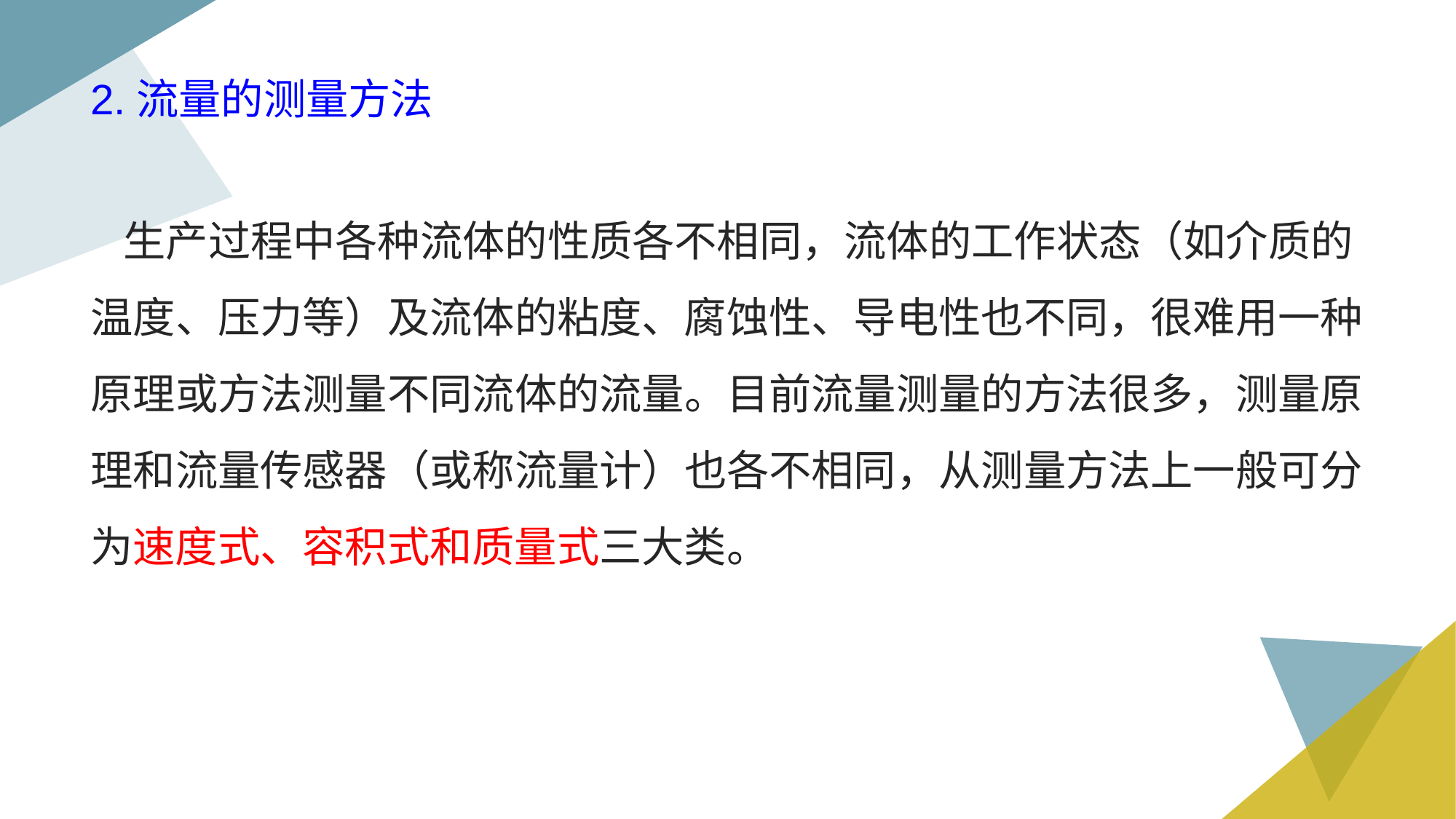

# 2.流量的测量方法 生产过程中各种流体的性质各不相同，流体的工作状态（如介质的温度、压力等）及流体的粘度、腐蚀性、导电性也不同，很难用一种原理或方法测量不同流体的流量。目前流量测量的方法很多，测量原理和流量传感器（或称流量计）也各不相同，从测量方法上一般可分为速度式、容积式和质量式三大类。